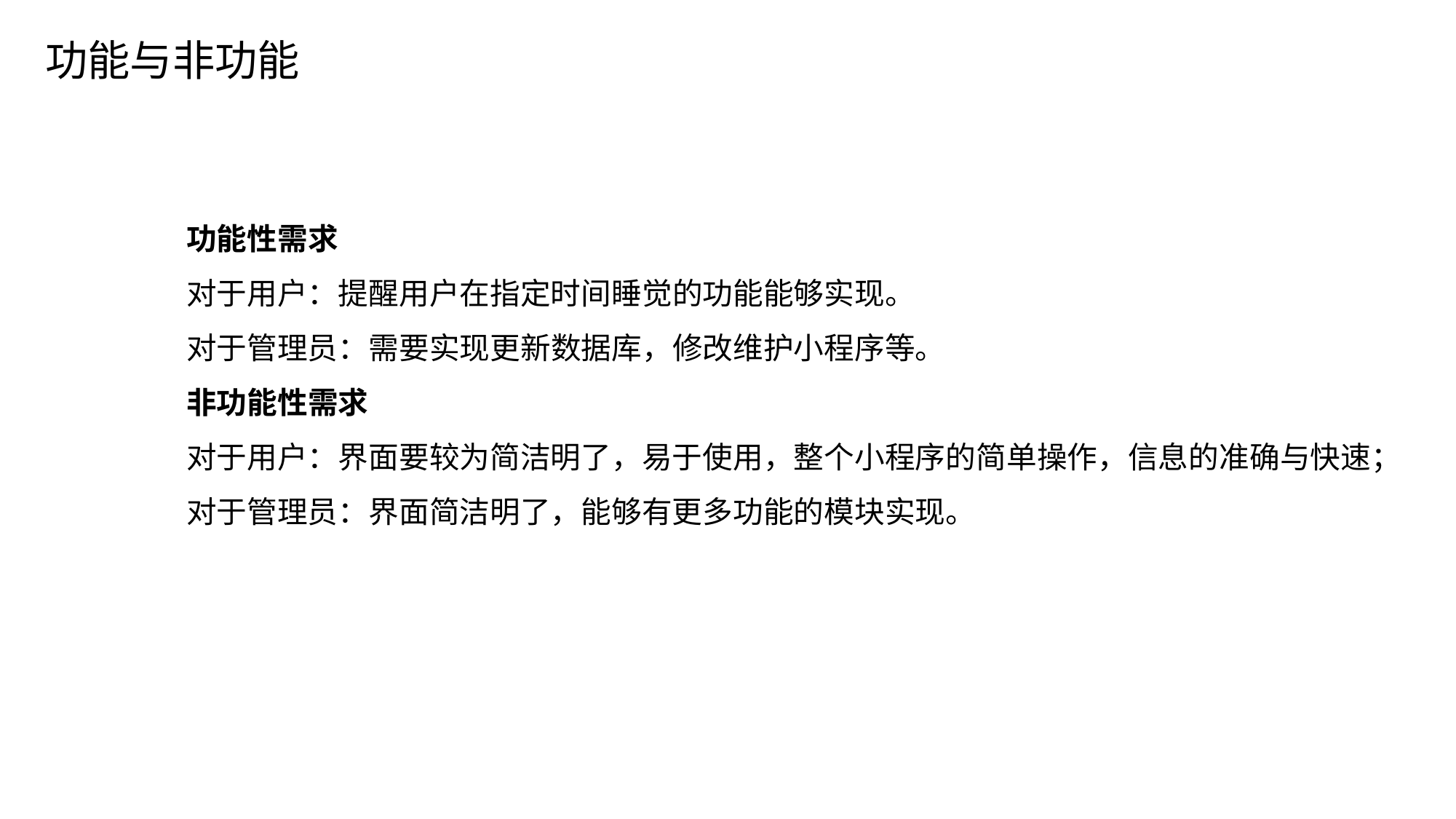

功能与非功能
功能性需求
对于用户：提醒用户在指定时间睡觉的功能能够实现。
对于管理员：需要实现更新数据库，修改维护小程序等。
非功能性需求
对于用户：界面要较为简洁明了，易于使用，整个小程序的简单操作，信息的准确与快速；
对于管理员：界面简洁明了，能够有更多功能的模块实现。